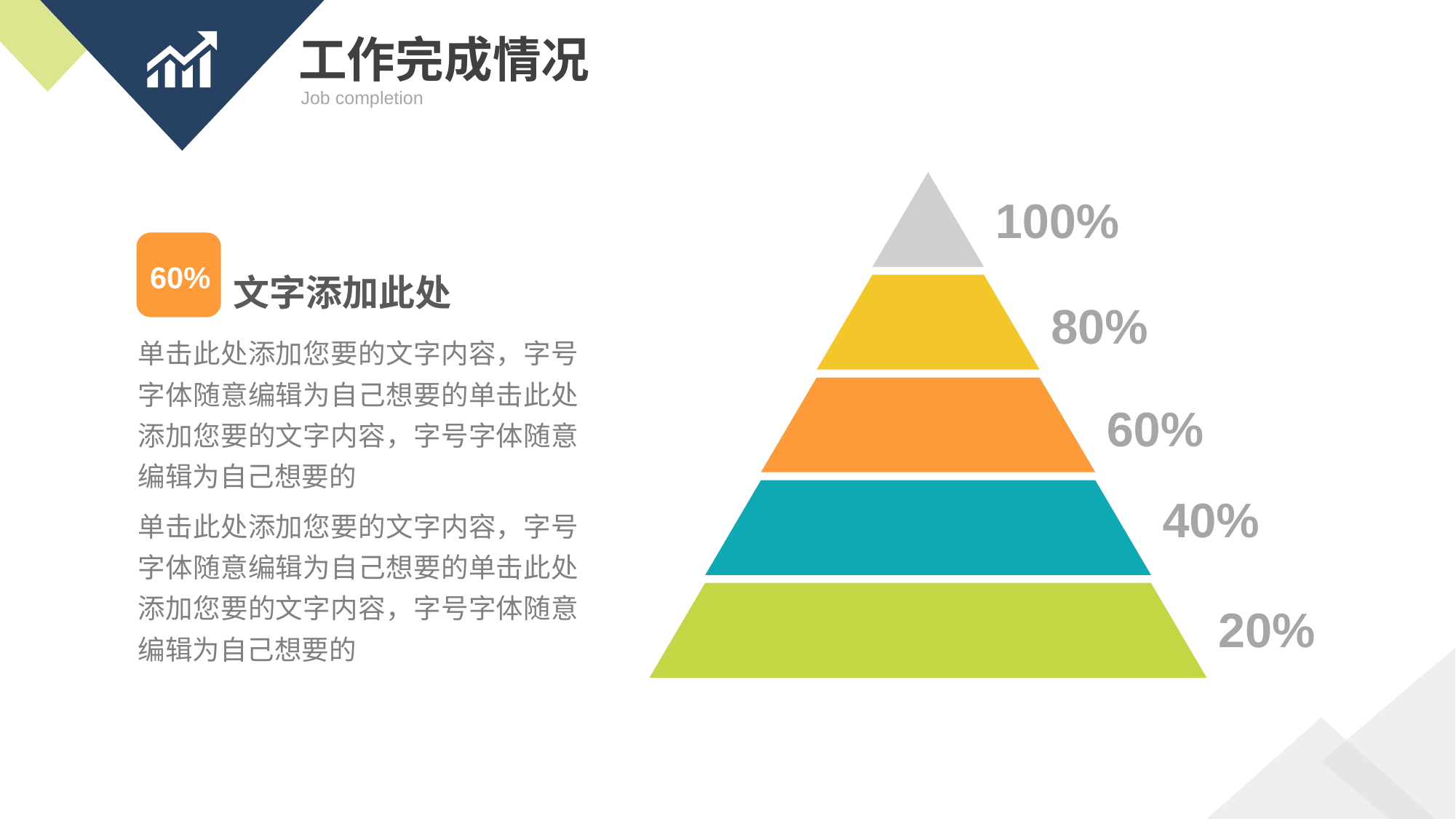

工作完成情况
Job completion

100%

80%

60%

40%

20%

60%
文字添加此处
单击此处添加您要的文字内容，字号字体随意编辑为自己想要的单击此处添加您要的文字内容，字号字体随意编辑为自己想要的
单击此处添加您要的文字内容，字号字体随意编辑为自己想要的单击此处添加您要的文字内容，字号字体随意编辑为自己想要的